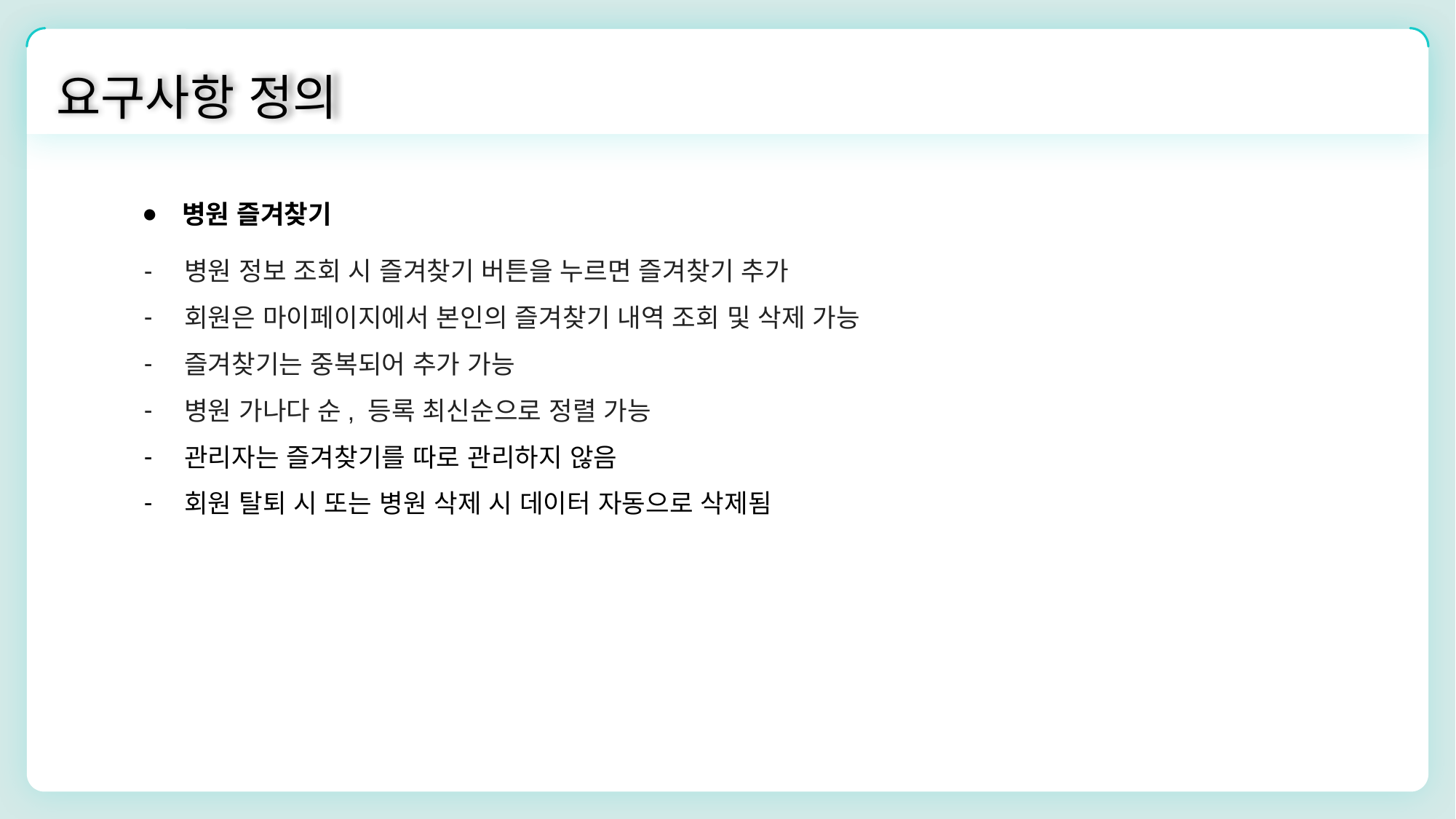

요구사항 정의
병원 즐겨찾기

병원 정보 조회 시 즐겨찾기 버튼을 누르면 즐겨찾기 추가
회원은 마이페이지에서 본인의 즐겨찾기 내역 조회 및 삭제 가능
즐겨찾기는 중복되어 추가 가능
병원 가나다 순, 등록 최신순으로 정렬 가능
관리자는 즐겨찾기를 따로 관리하지 않음
회원 탈퇴 시 또는 병원 삭제 시 데이터 자동으로 삭제됨